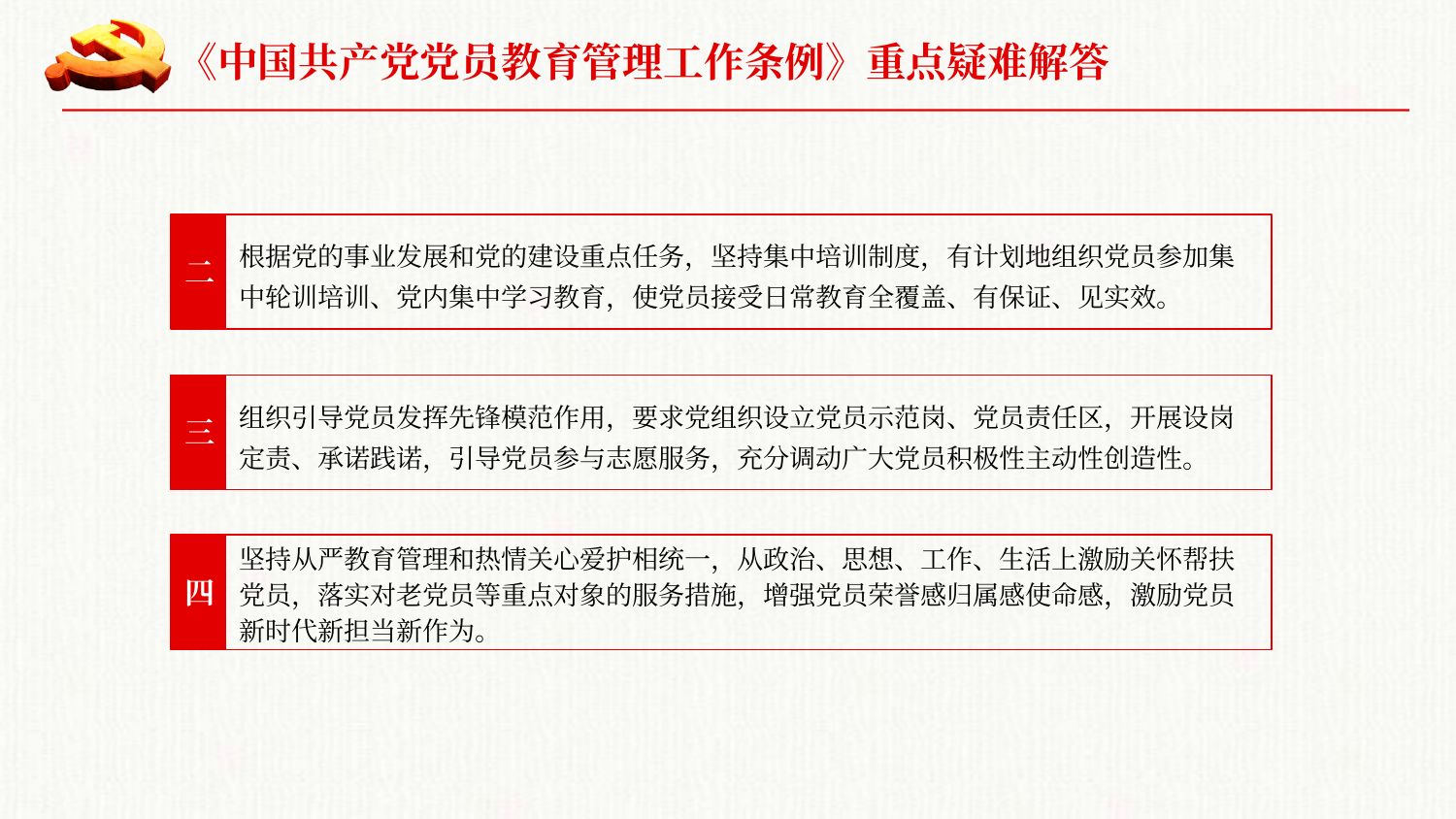

《中国共产党党员教育管理工作条例》重点疑难解答
二
根据党的事业发展和党的建设重点任务，坚持集中培训制度，有计划地组织党员参加集中轮训培训、党内集中学习教育，使党员接受日常教育全覆盖、有保证、见实效。
三
组织引导党员发挥先锋模范作用，要求党组织设立党员示范岗、党员责任区，开展设岗定责、承诺践诺，引导党员参与志愿服务，充分调动广大党员积极性主动性创造性。
四
坚持从严教育管理和热情关心爱护相统一，从政治、思想、工作、生活上激励关怀帮扶党员，落实对老党员等重点对象的服务措施，增强党员荣誉感归属感使命感，激励党员新时代新担当新作为。